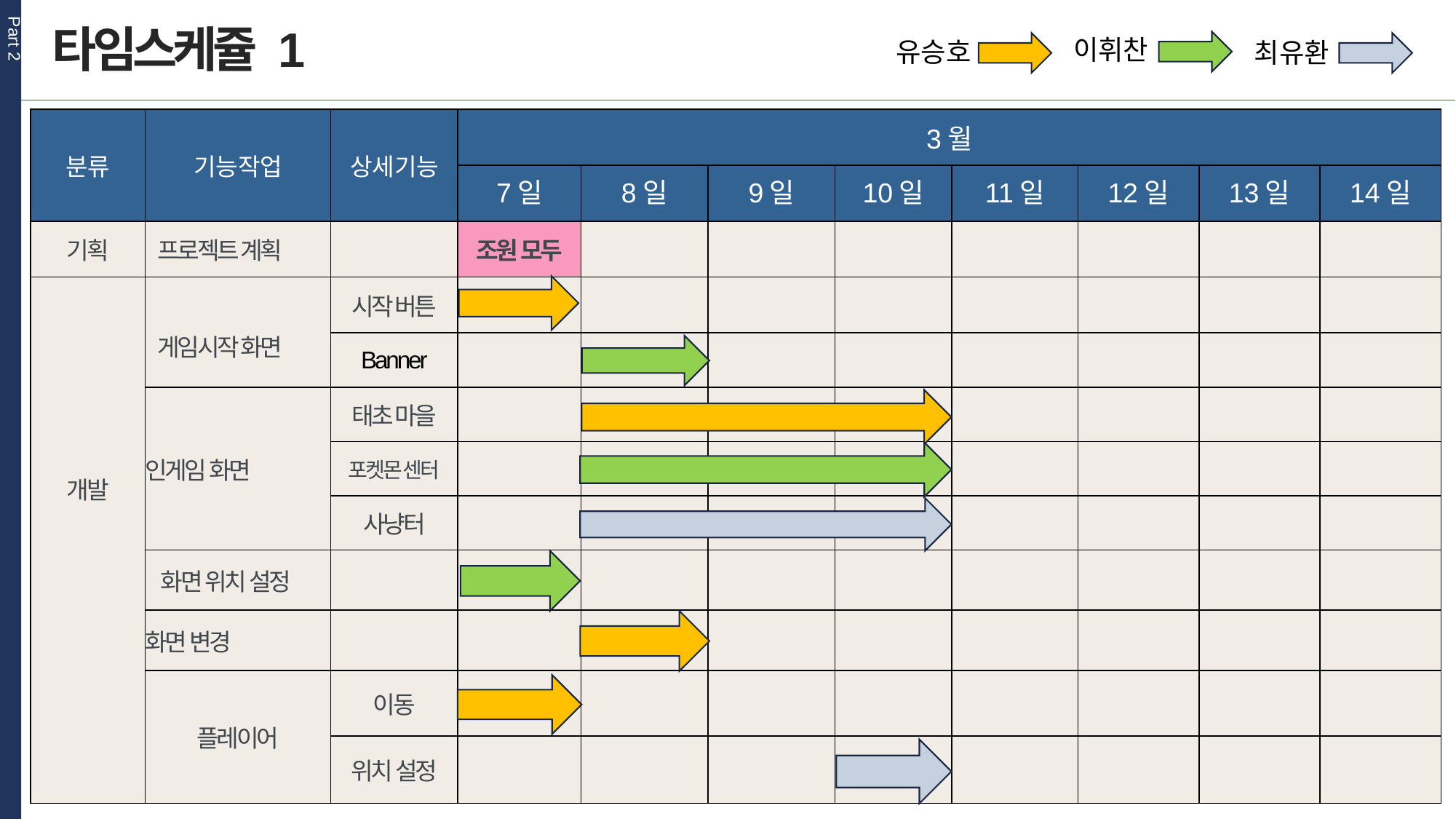

Part 2
타임스케쥴 1

이휘찬
유승호
최유환
| 분류 | 기능작업 | 상세기능 | 3월 |  |  |  |  |  |  |  |
| --- | --- | --- | --- | --- | --- | --- | --- | --- | --- | --- |
|  |  |  | 7일 | 8일 | 9일 | 10일 | 11일 | 12일 | 13일 | 14일 |
| 기획 | 프로젝트 계획 |  | 조원 모두 |  |  |  |  |  |  |  |
| 개발 | 게임시작 화면 | 시작 버튼 |  |  |  |  |  |  |  |  |
|  |  | Banner |  |  |  |  |  |  |  |  |
|  | 인게임 화면 | 태초 마을 |  |  |  |  |  |  |  |  |
|  |  | 포켓몬 센터 |  |  |  |  |  |  |  |  |
|  |  | 사냥터 |  |  |  |  |  |  |  |  |
|  | 화면 위치 설정 |  |  |  |  |  |  |  |  |  |
|  | 화면 변경 |  |  |  |  |  |  |  |  |  |
|  | 플레이어 | 이동 |  |  |  |  |  |  |  |  |
|  |  | 위치 설정 |  |  |  |  |  |  |  |  |